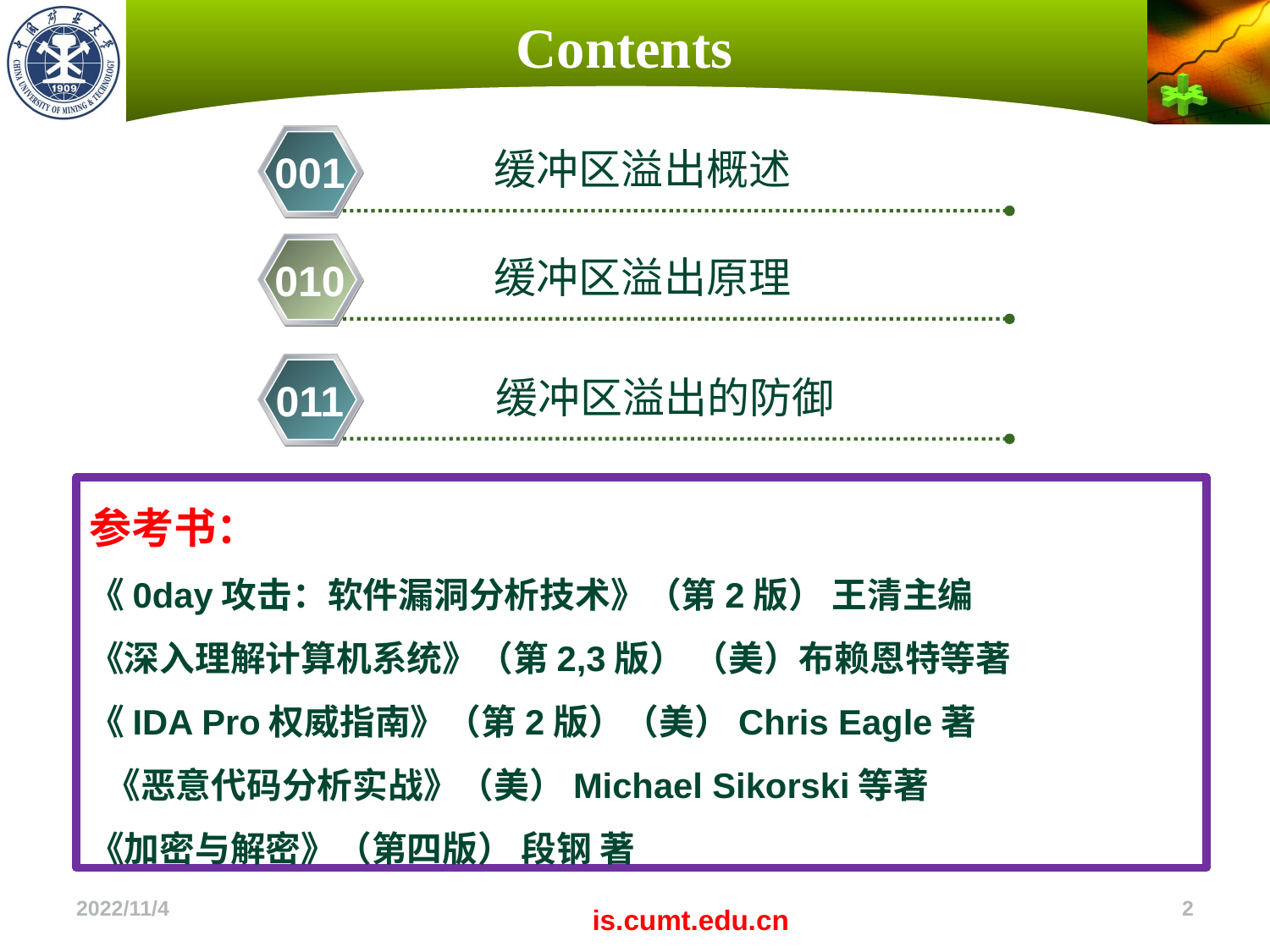

# Contents

缓冲区溢出概述
001

缓冲区溢出原理
010

缓冲区溢出的防御
011

参考书：
《0day攻击：软件漏洞分析技术》（第2版） 王清主编
《深入理解计算机系统》（第2,3版） （美）布赖恩特等著
《IDA Pro权威指南》（第2版）（美）Chris Eagle著
 《恶意代码分析实战》（美）Michael Sikorski等著
《加密与解密》（第四版） 段钢 著
2022/11/4
2
is.cumt.edu.cn